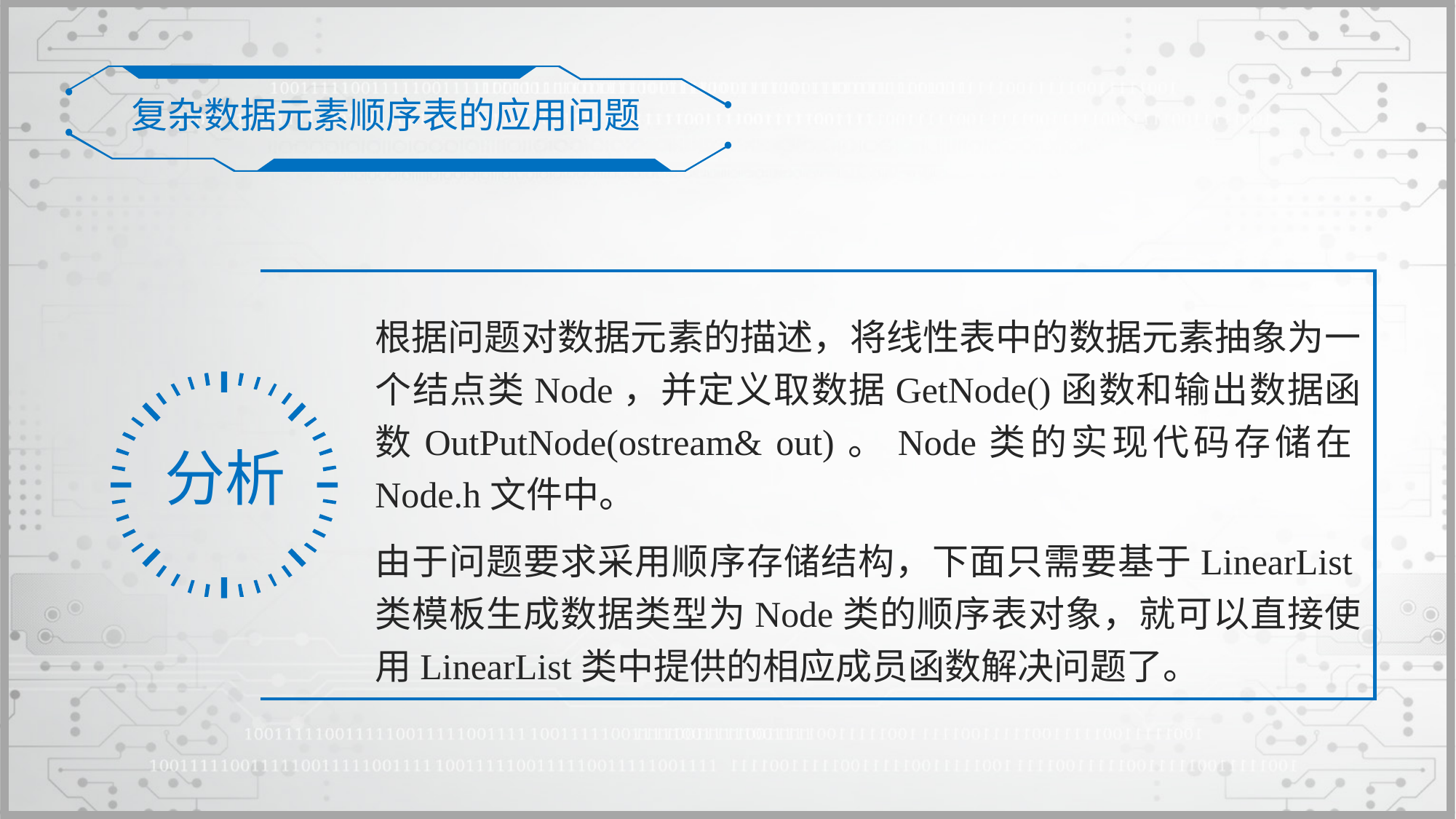

复杂数据元素顺序表的应用问题

根据问题对数据元素的描述，将线性表中的数据元素抽象为一个结点类Node，并定义取数据GetNode()函数和输出数据函数OutPutNode(ostream& out)。Node类的实现代码存储在Node.h文件中。
由于问题要求采用顺序存储结构，下面只需要基于LinearList类模板生成数据类型为Node类的顺序表对象，就可以直接使用LinearList类中提供的相应成员函数解决问题了。

分析